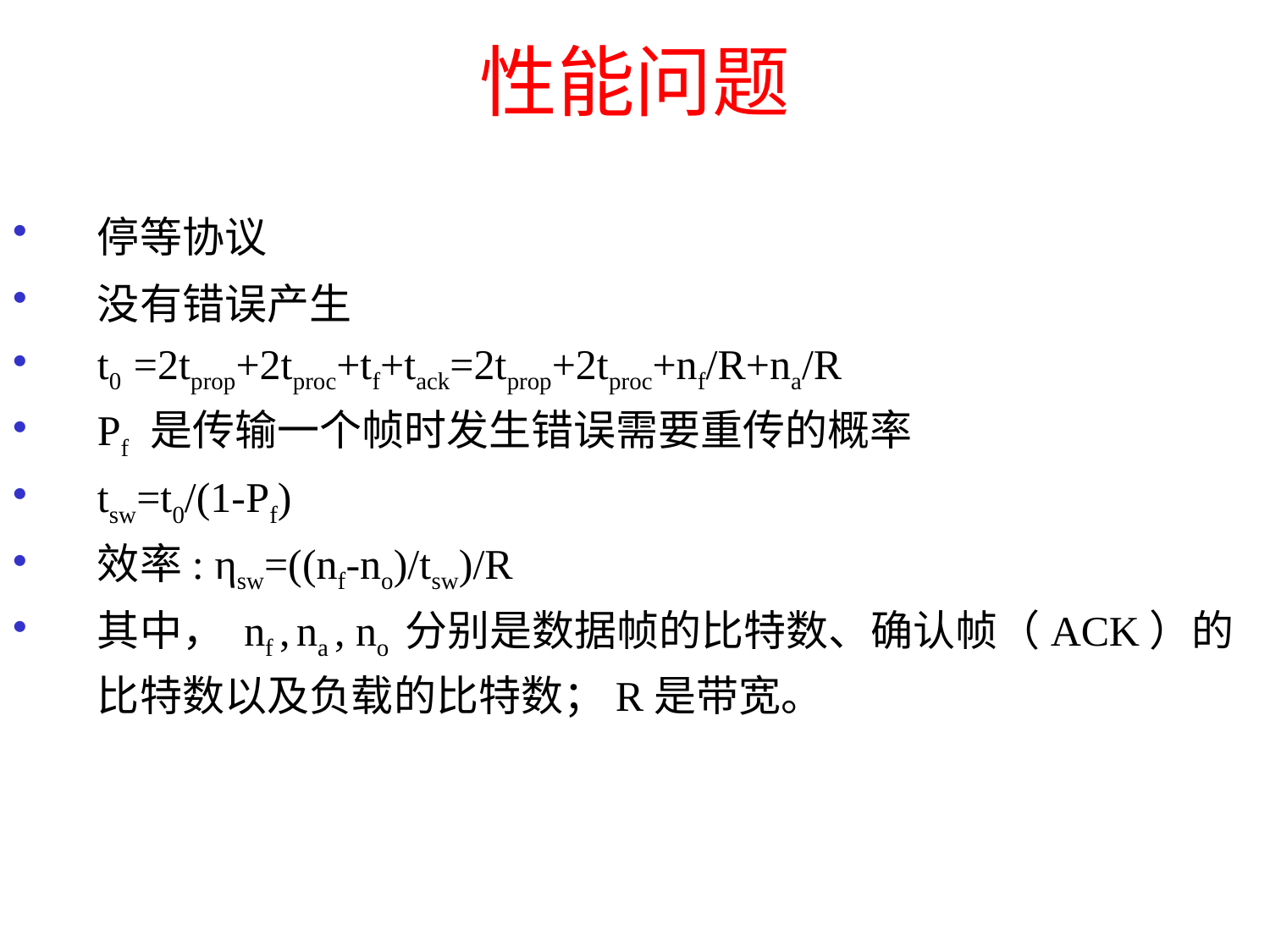

# 性能问题
停等协议
没有错误产生
t0  =2tprop+2tproc+tf+tack=2tprop+2tproc+nf/R+na/R
Pf 是传输一个帧时发生错误需要重传的概率
tsw=t0/(1-Pf)
效率: ηsw=((nf-no)/tsw)/R
其中， nf , na , no 分别是数据帧的比特数、确认帧（ACK）的比特数以及负载的比特数；R是带宽。